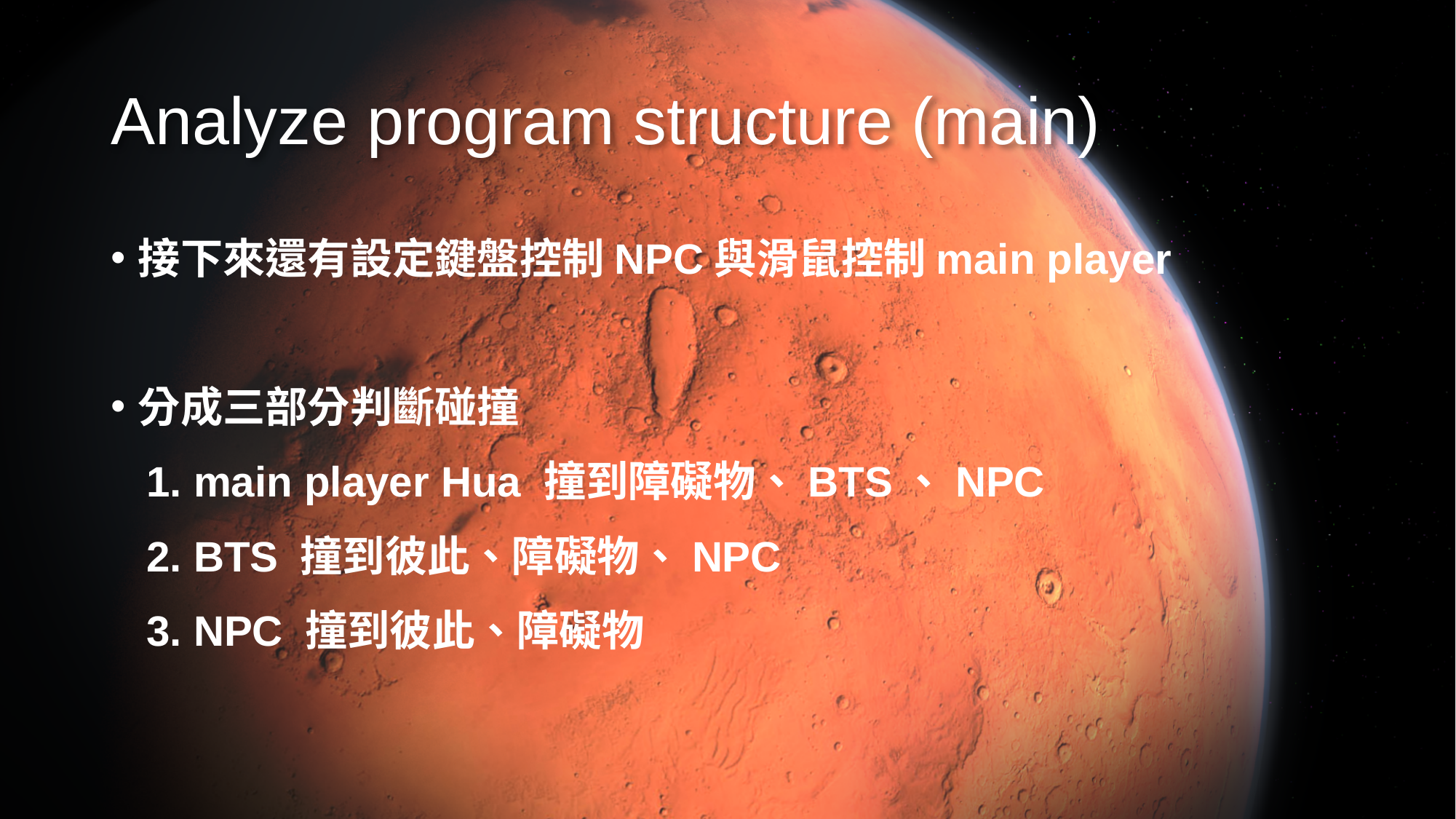

# Analyze program structure (main)
接下來還有設定鍵盤控制NPC與滑鼠控制main player

分成三部分判斷碰撞
   1. main player Hua 撞到障礙物、BTS、NPC
   2. BTS 撞到彼此、障礙物、NPC
   3. NPC 撞到彼此、障礙物